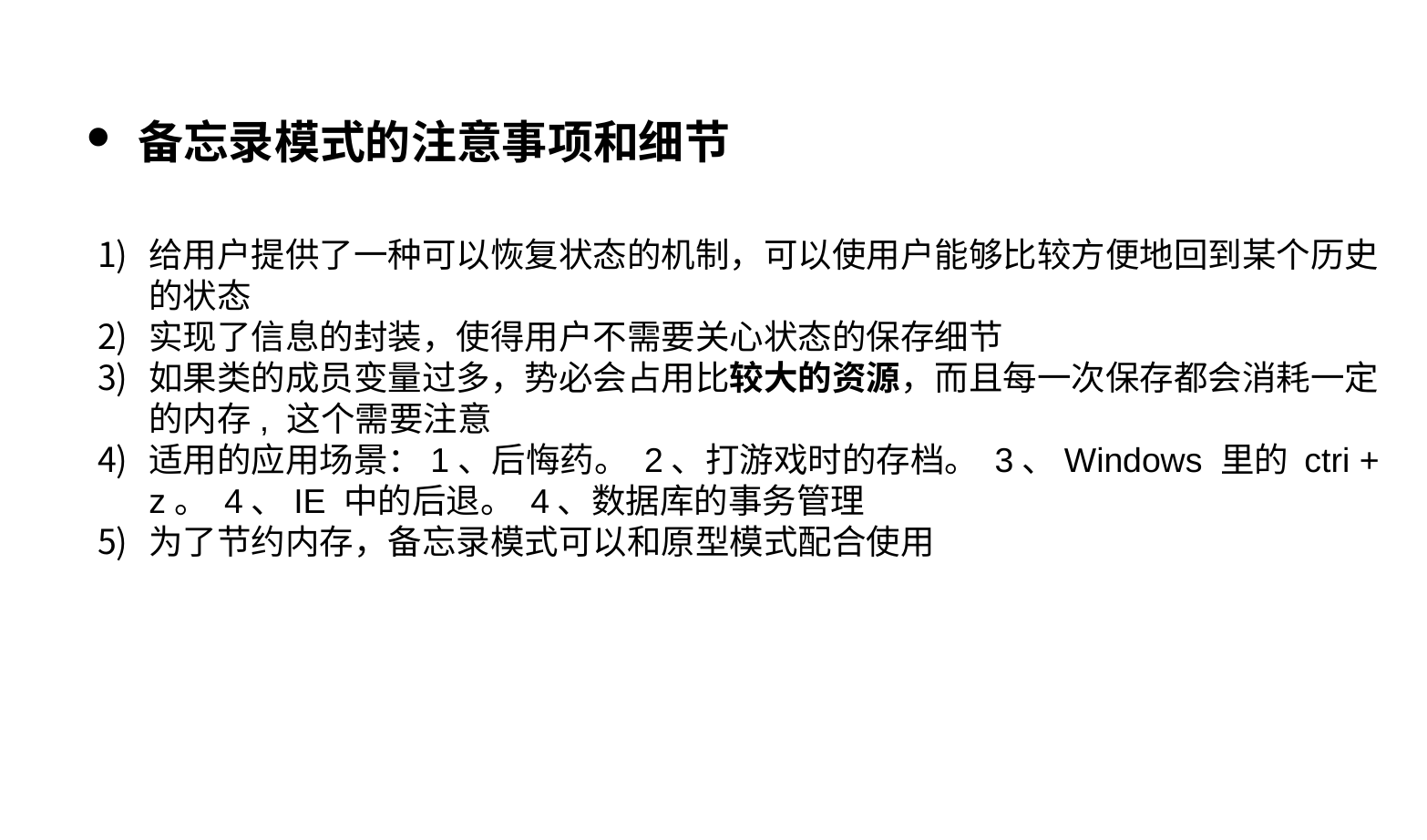

备忘录模式的注意事项和细节

给用户提供了一种可以恢复状态的机制，可以使用户能够比较方便地回到某个历史的状态
实现了信息的封装，使得用户不需要关心状态的保存细节
如果类的成员变量过多，势必会占用比较大的资源，而且每一次保存都会消耗一定的内存, 这个需要注意
适用的应用场景：1、后悔药。 2、打游戏时的存档。 3、Windows 里的 ctri + z。 4、IE 中的后退。 4、数据库的事务管理
为了节约内存，备忘录模式可以和原型模式配合使用